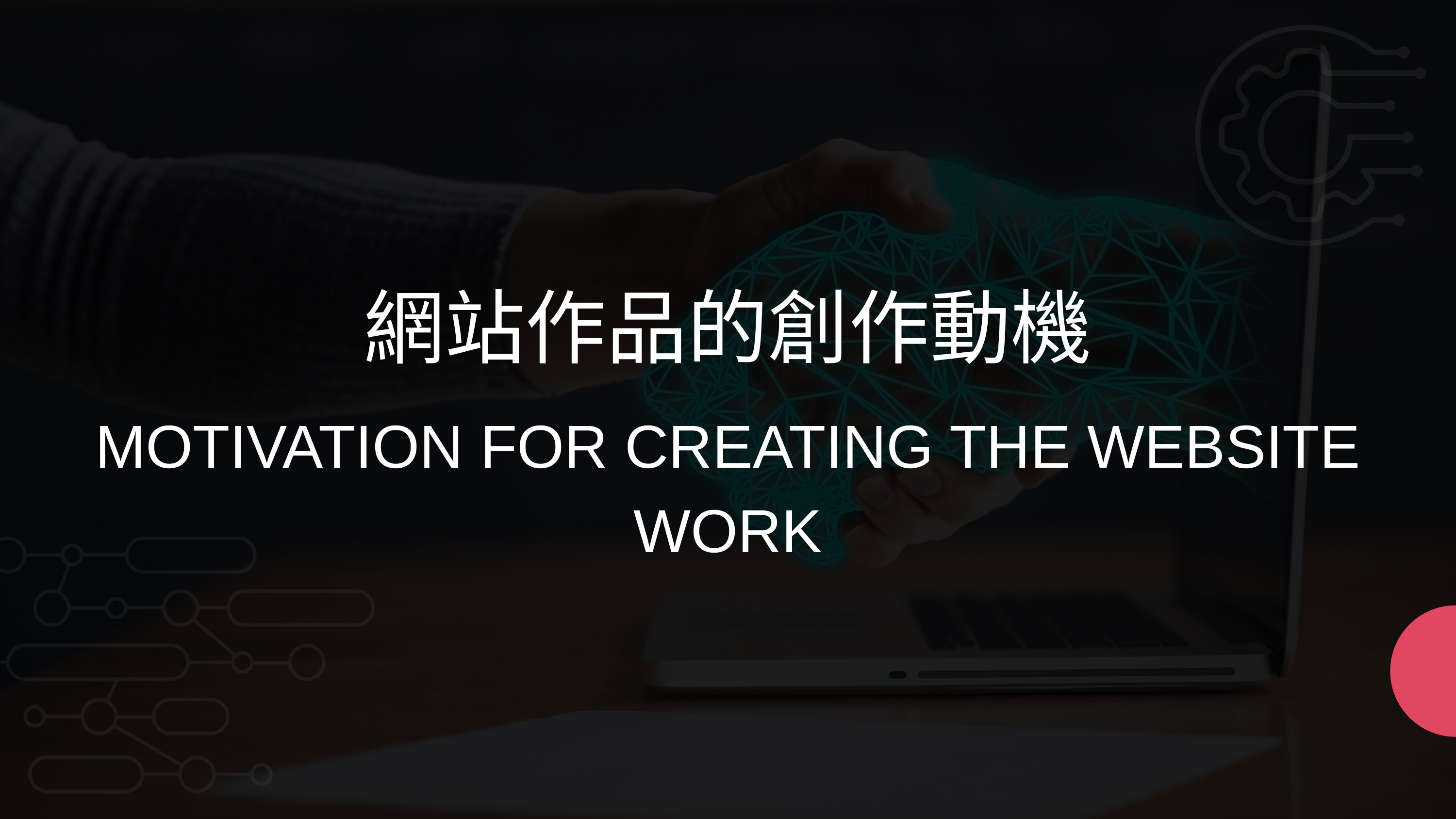

網站作品的創作動機
MOTIVATION FOR CREATING THE WEBSITE WORK